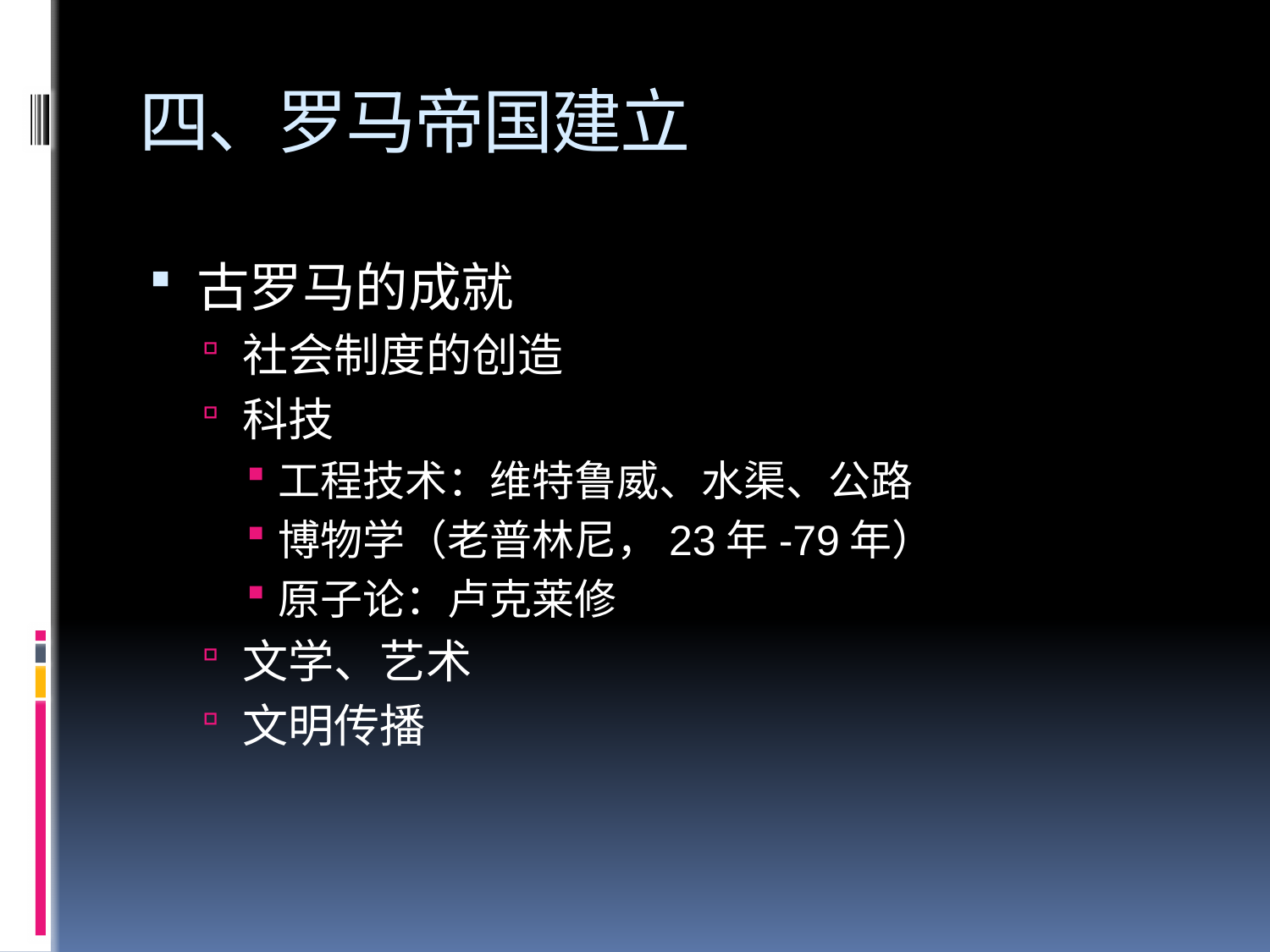

# 四、罗马帝国建立
古罗马的成就
社会制度的创造
科技
工程技术：维特鲁威、水渠、公路
博物学（老普林尼，23年-79年）
原子论：卢克莱修
文学、艺术
文明传播